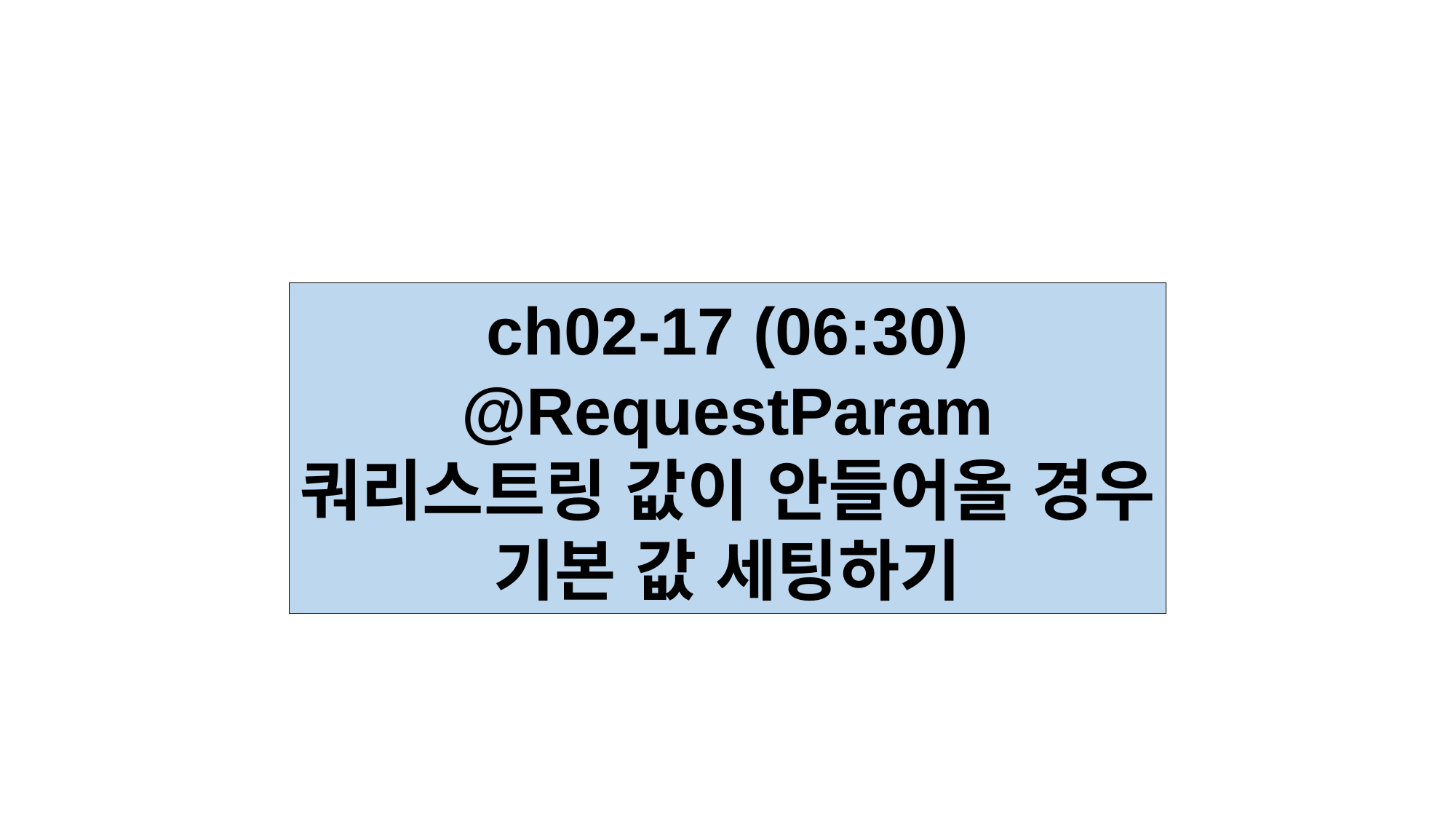

ch02-17 (06:30)
@RequestParam
쿼리스트링 값이 안들어올 경우
기본 값 세팅하기